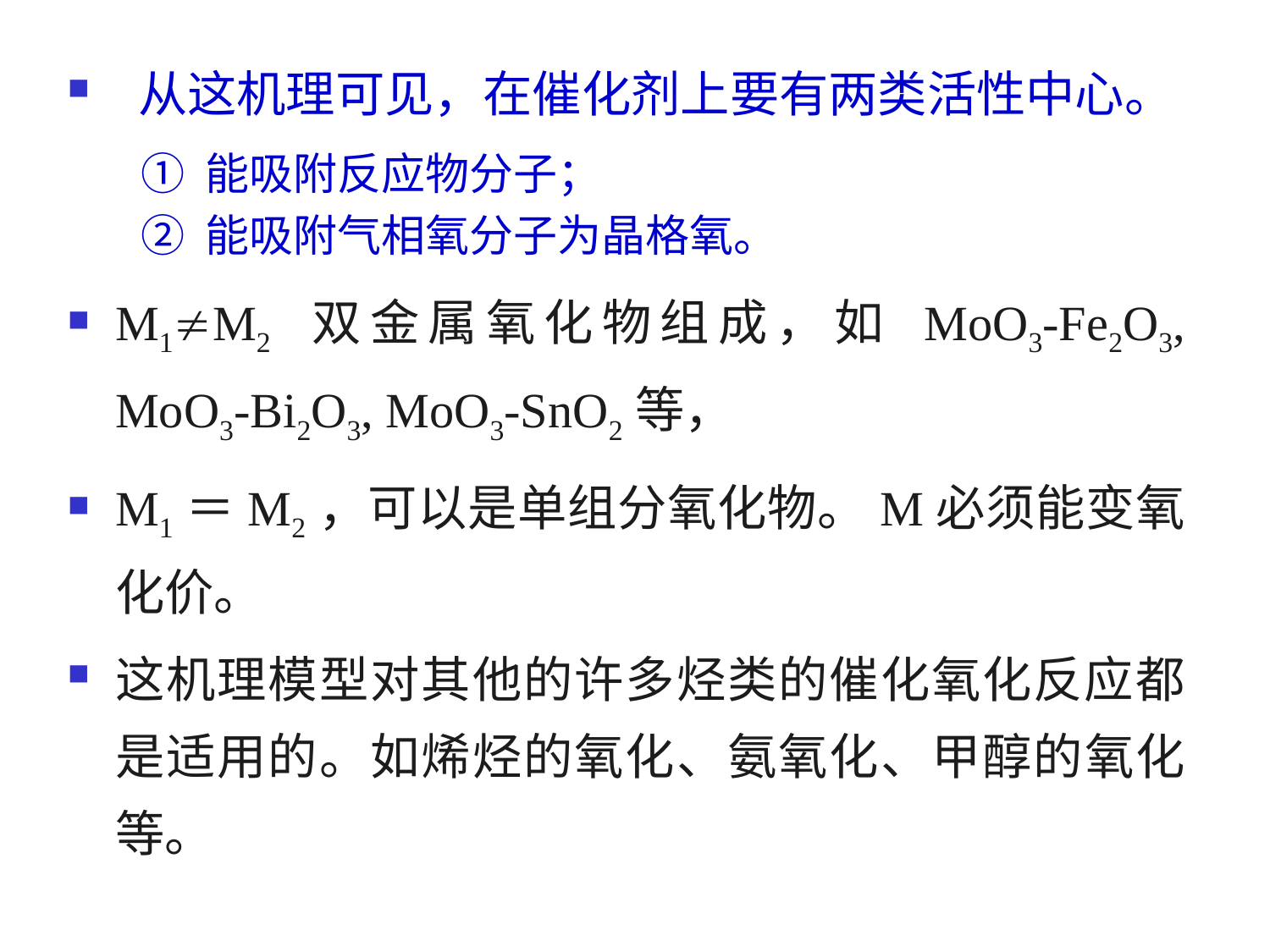

从这机理可见，在催化剂上要有两类活性中心。
 ① 能吸附反应物分子；
 ② 能吸附气相氧分子为晶格氧。
M1≠M2 双金属氧化物组成，如 MoO3-Fe2O3, MoO3-Bi2O3, MoO3-SnO2等，
M1＝M2，可以是单组分氧化物。M必须能变氧化价。
这机理模型对其他的许多烃类的催化氧化反应都是适用的。如烯烃的氧化、氨氧化、甲醇的氧化等。